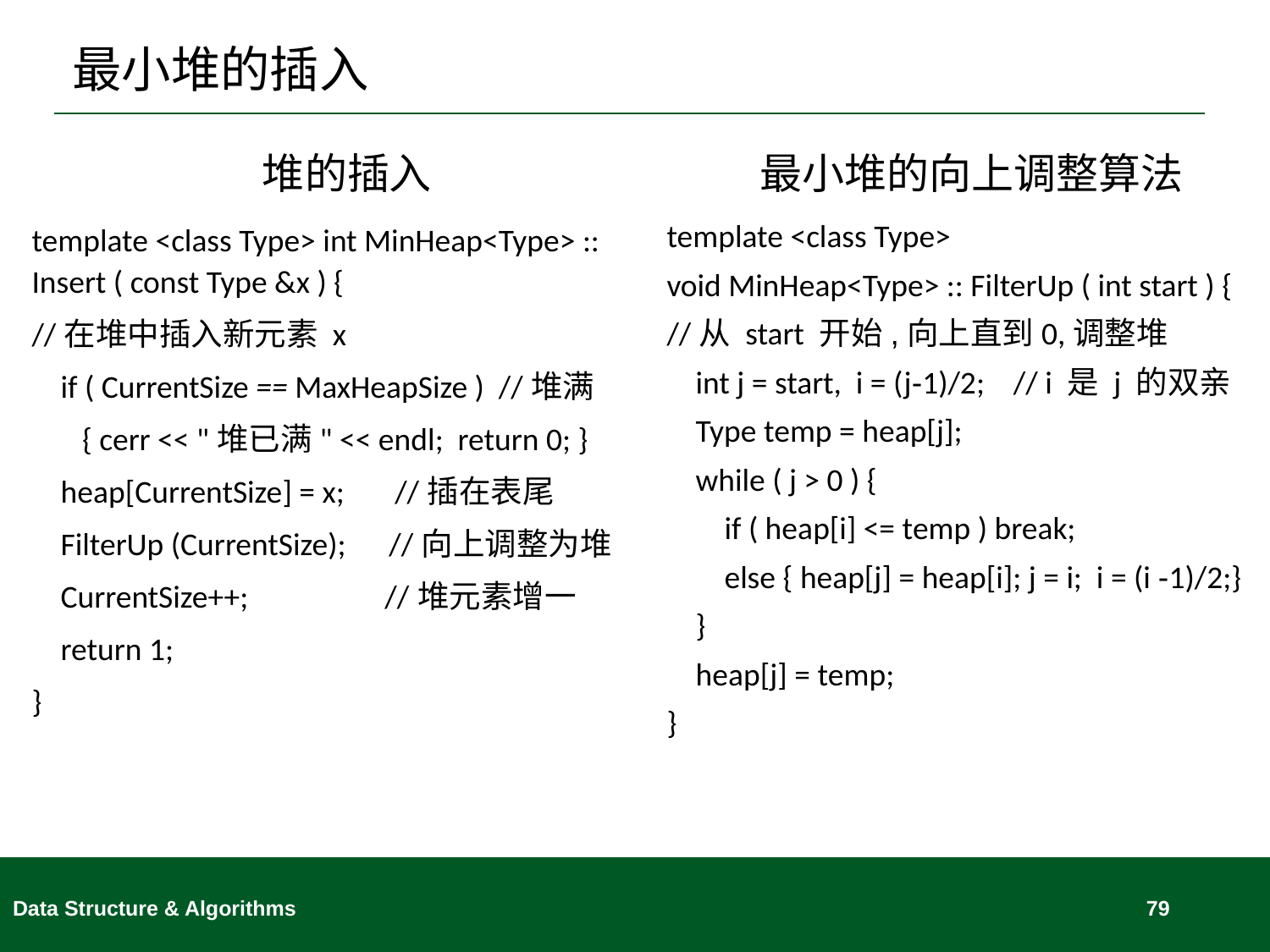

# 最小堆的插入
堆的插入
最小堆的向上调整算法
template <class Type> int MinHeap<Type> :: Insert ( const Type &x ) {
//在堆中插入新元素 x
    if ( CurrentSize == MaxHeapSize )  //堆满
       { cerr << "堆已满" << endl;  return 0; }
    heap[CurrentSize] = x;       //插在表尾
    FilterUp (CurrentSize);      //向上调整为堆
    CurrentSize++;                   //堆元素增一
    return 1;
}

template <class Type>
void MinHeap<Type> :: FilterUp ( int start ) {
//从 start 开始,向上直到0,调整堆
    int j = start,  i = (j-1)/2;    // i 是 j 的双亲
    Type temp = heap[j];
    while ( j > 0 ) {
        if ( heap[i] <= temp ) break;
        else { heap[j] = heap[i]; j = i;  i = (i -1)/2;}
    }
    heap[j] = temp;
}
Data Structure & Algorithms
79